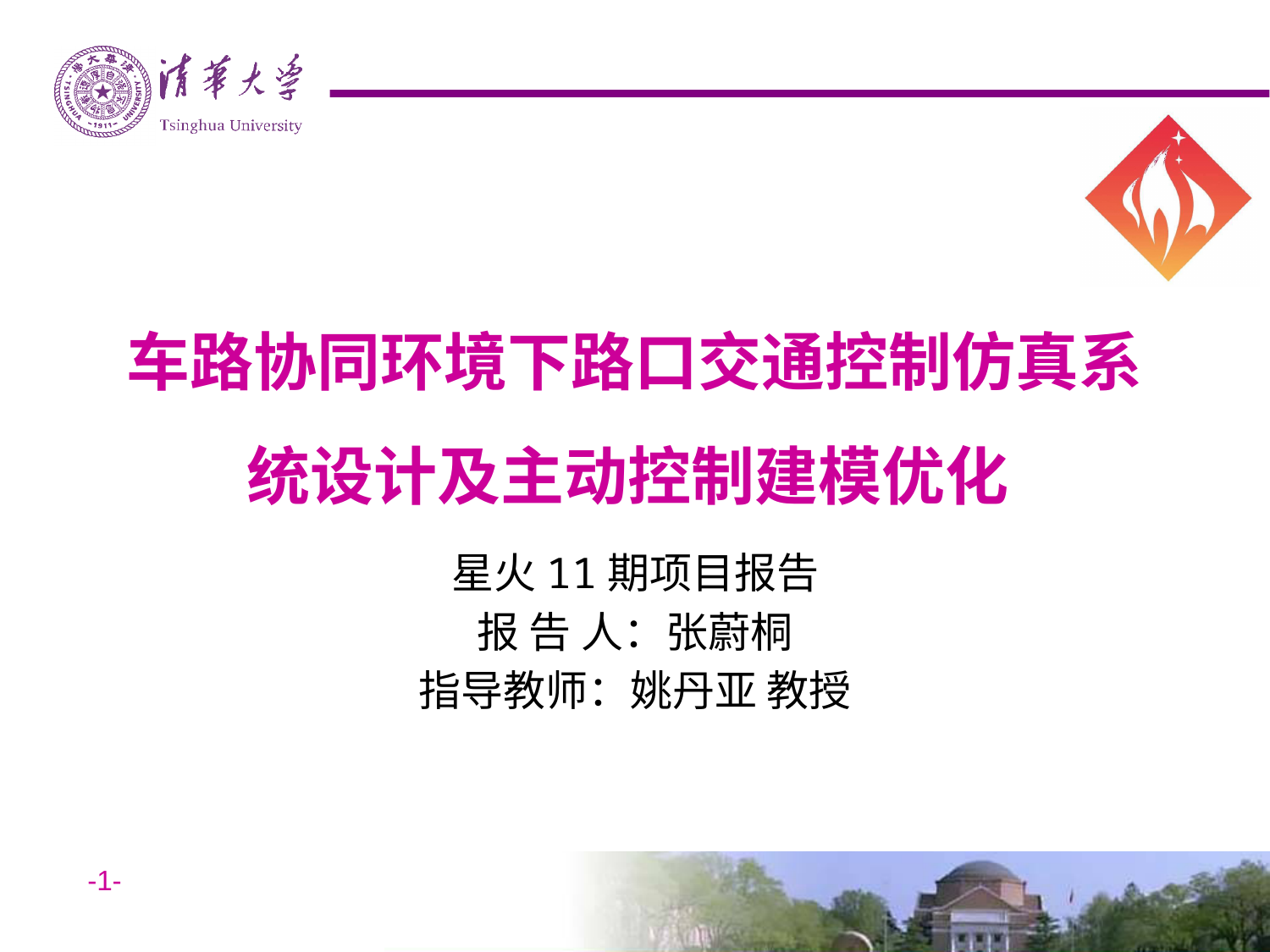

# 车路协同环境下路口交通控制仿真系统设计及主动控制建模优化
星火11期项目报告
报 告 人：张蔚桐
指导教师：姚丹亚 教授